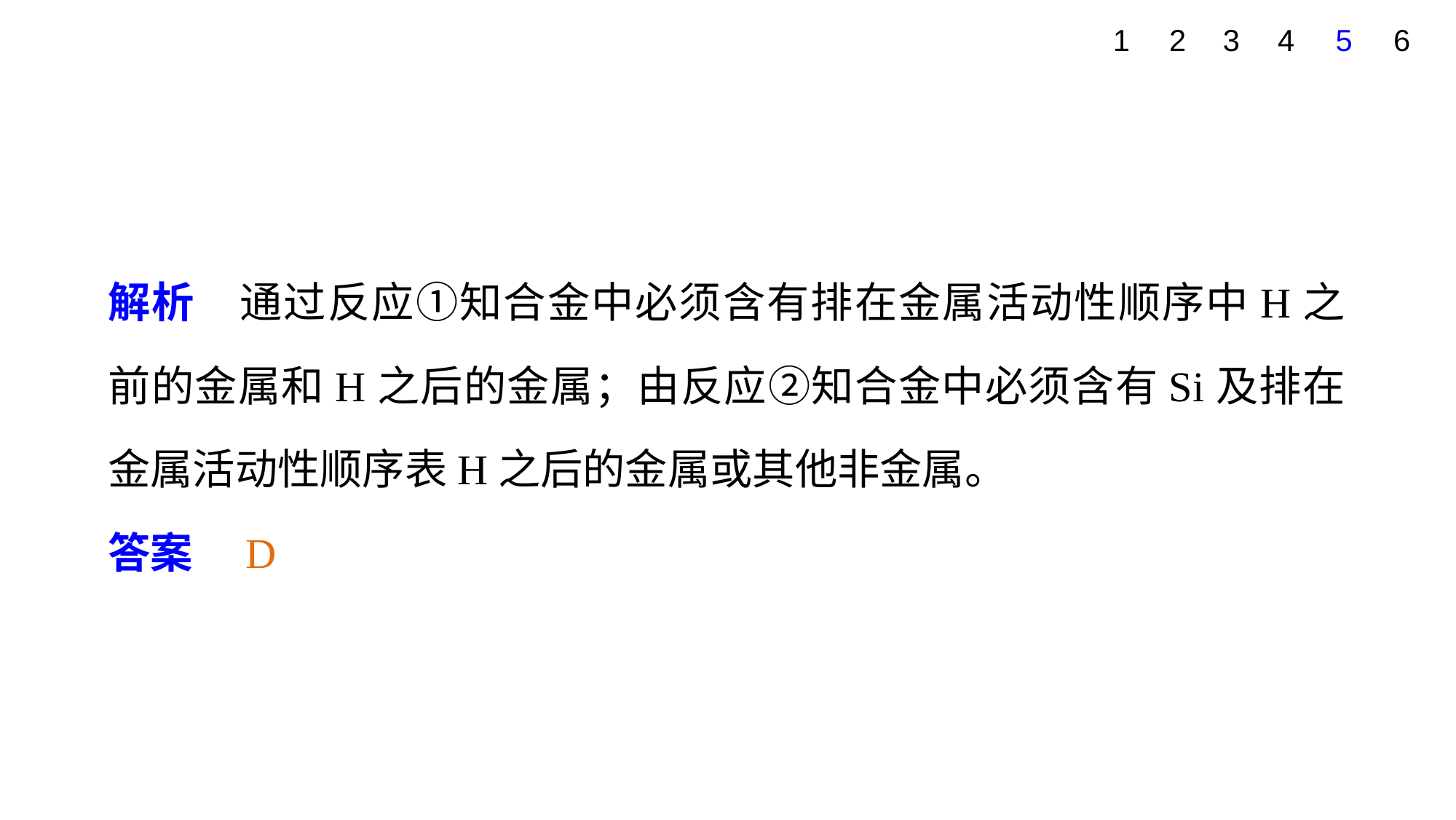

1
2
3
4
5
6
解析　通过反应①知合金中必须含有排在金属活动性顺序中H之前的金属和H之后的金属；由反应②知合金中必须含有Si及排在金属活动性顺序表H之后的金属或其他非金属。
答案　D